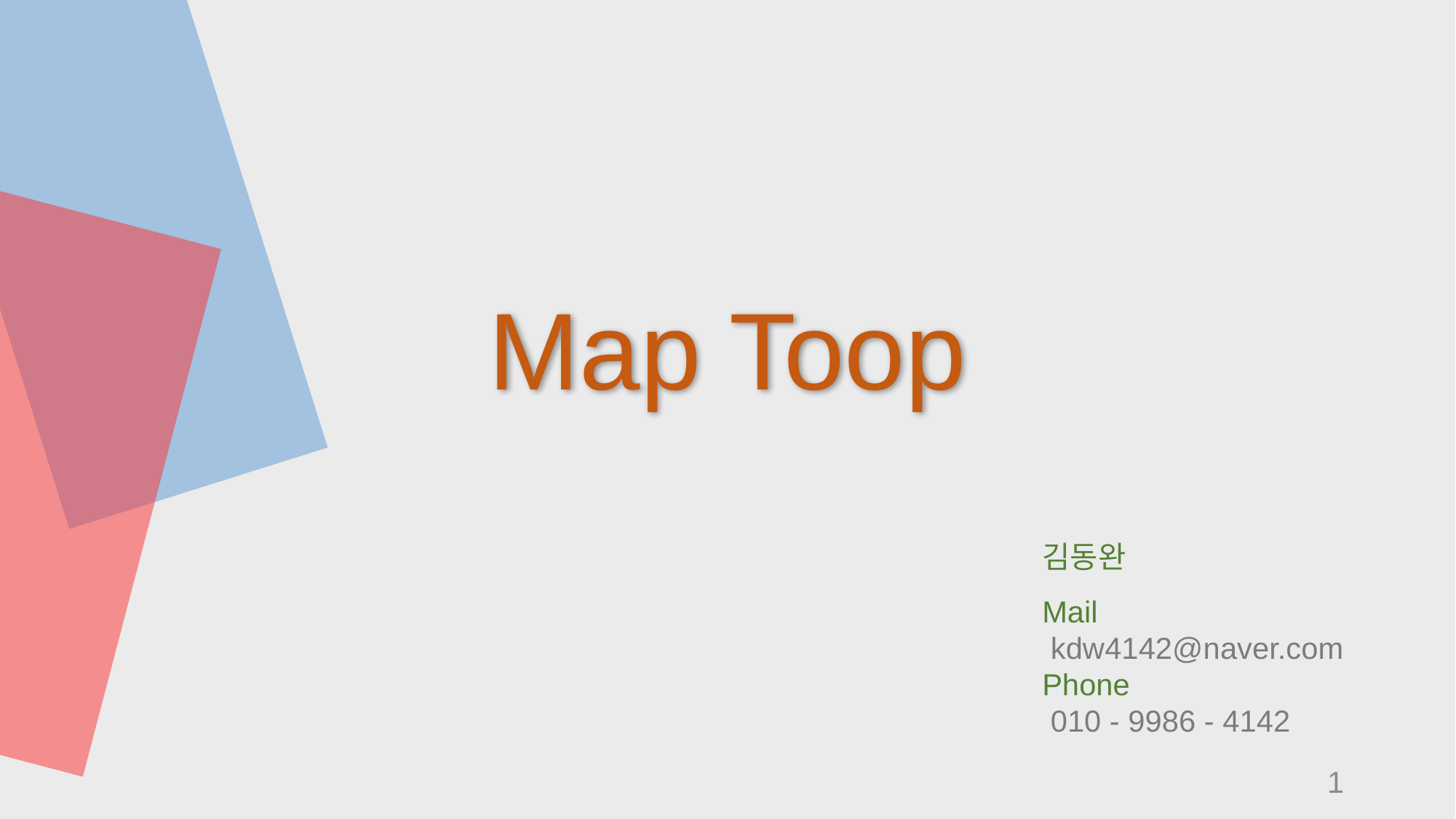

# Map Toop
김동완

Mail
 kdw4142@naver.com
Phone
 010 - 9986 - 4142
1